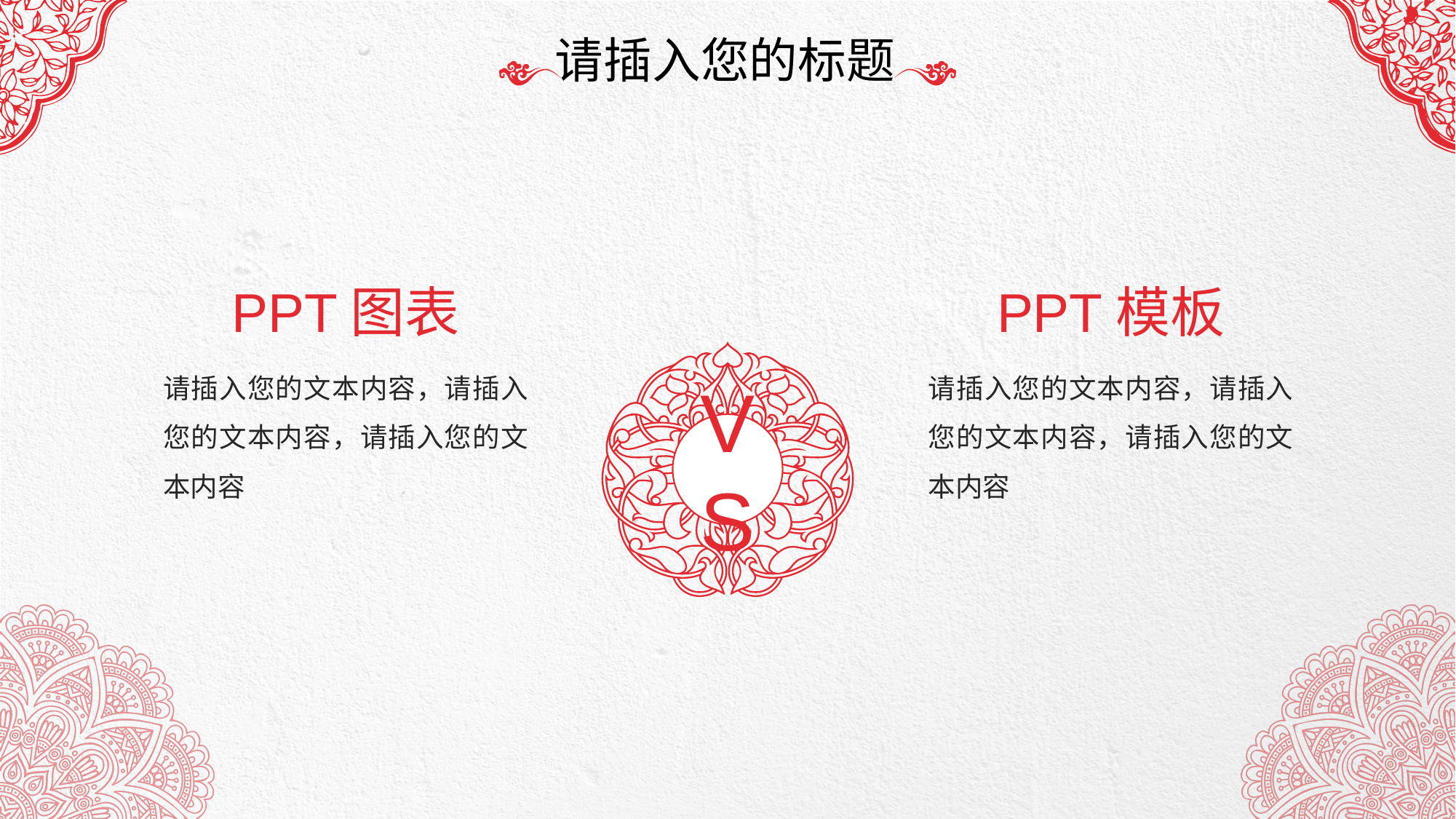

PPT图表
PPT模板

请插入您的文本内容，请插入您的文本内容，请插入您的文本内容
请插入您的文本内容，请插入您的文本内容，请插入您的文本内容
VS